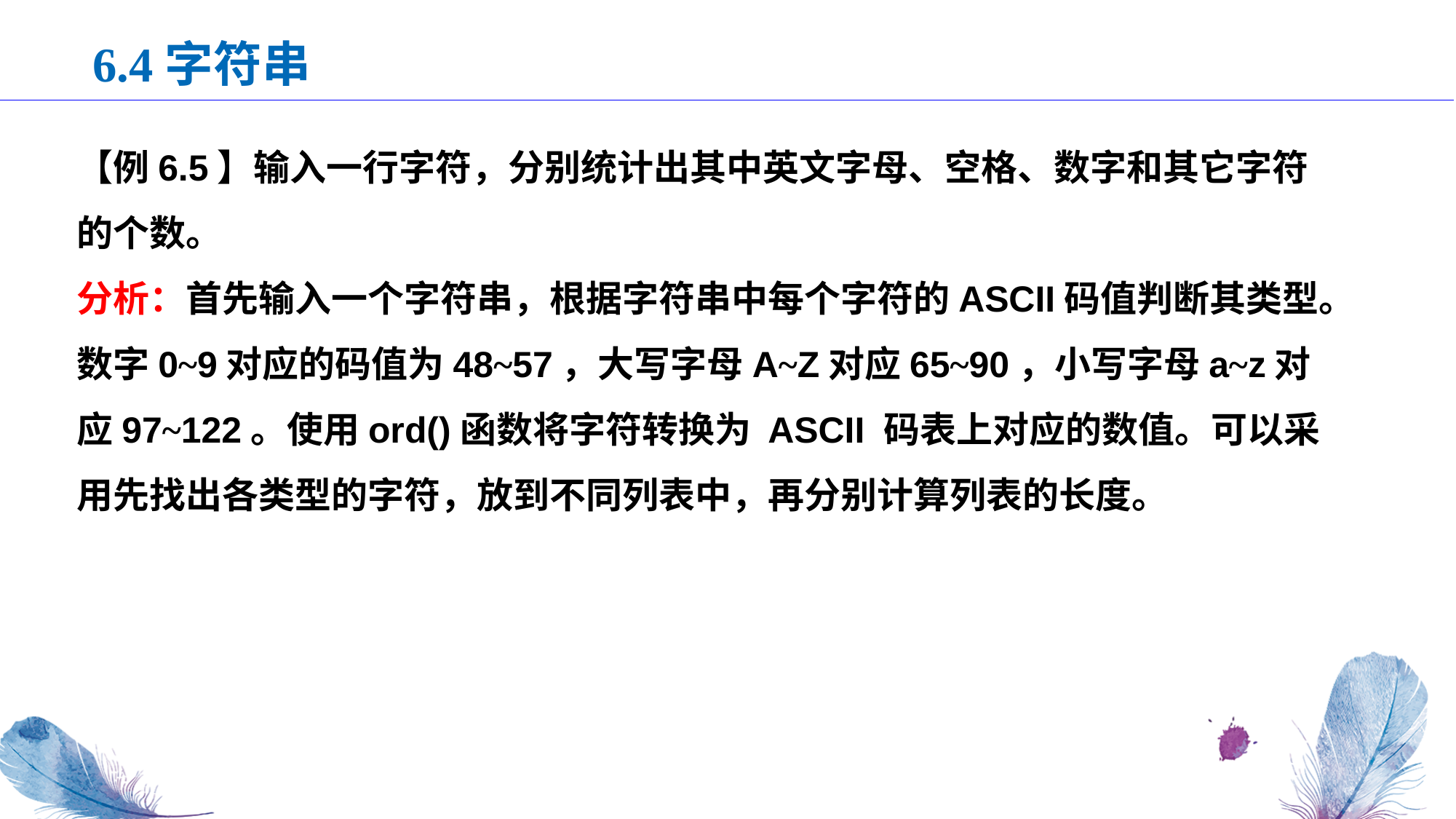

6.4字符串
【例6.5】输入一行字符，分别统计出其中英文字母、空格、数字和其它字符的个数。
分析：首先输入一个字符串，根据字符串中每个字符的ASCII码值判断其类型。数字0~9对应的码值为48~57，大写字母A~Z对应65~90，小写字母a~z对应97~122。使用ord()函数将字符转换为 ASCII 码表上对应的数值。可以采用先找出各类型的字符，放到不同列表中，再分别计算列表的长度。